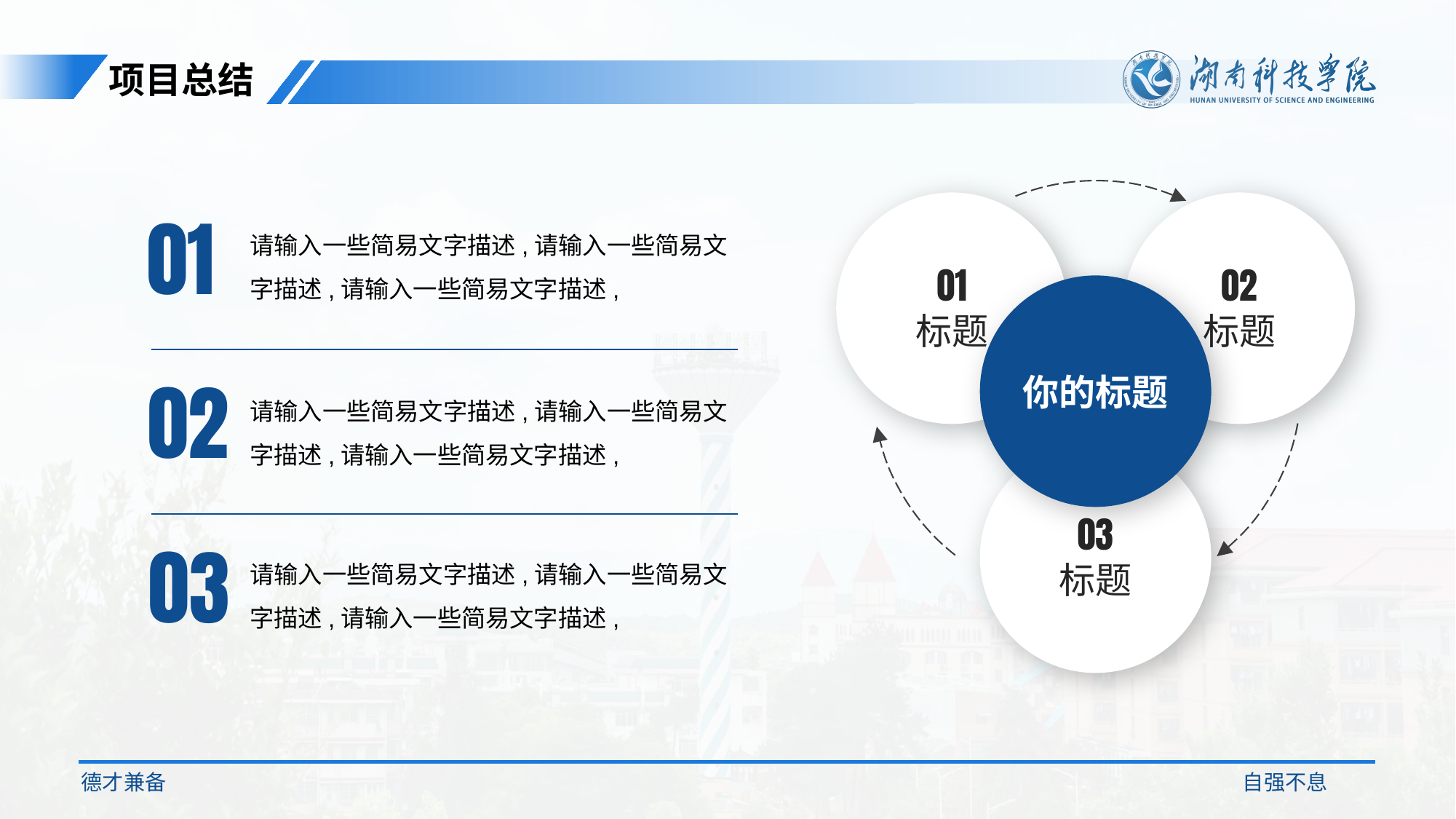

项目总结

01
标题
02
标题
你的标题
03
标题
01
请输入一些简易文字描述,请输入一些简易文字描述,请输入一些简易文字描述,
02
请输入一些简易文字描述,请输入一些简易文字描述,请输入一些简易文字描述,
03
请输入一些简易文字描述,请输入一些简易文字描述,请输入一些简易文字描述,